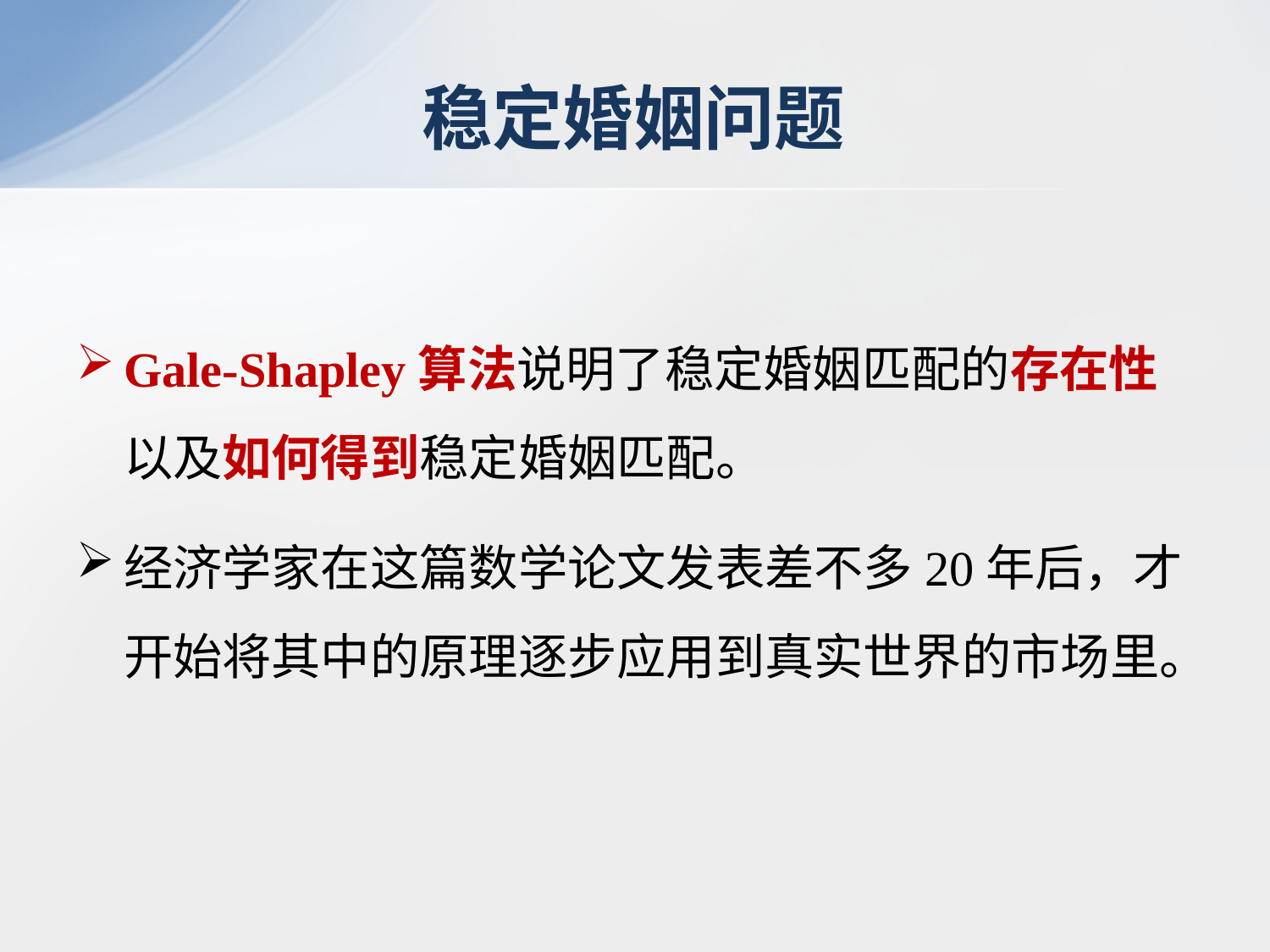

# 稳定婚姻问题

Gale-Shapley算法说明了稳定婚姻匹配的存在性以及如何得到稳定婚姻匹配。
经济学家在这篇数学论文发表差不多20年后，才开始将其中的原理逐步应用到真实世界的市场里。